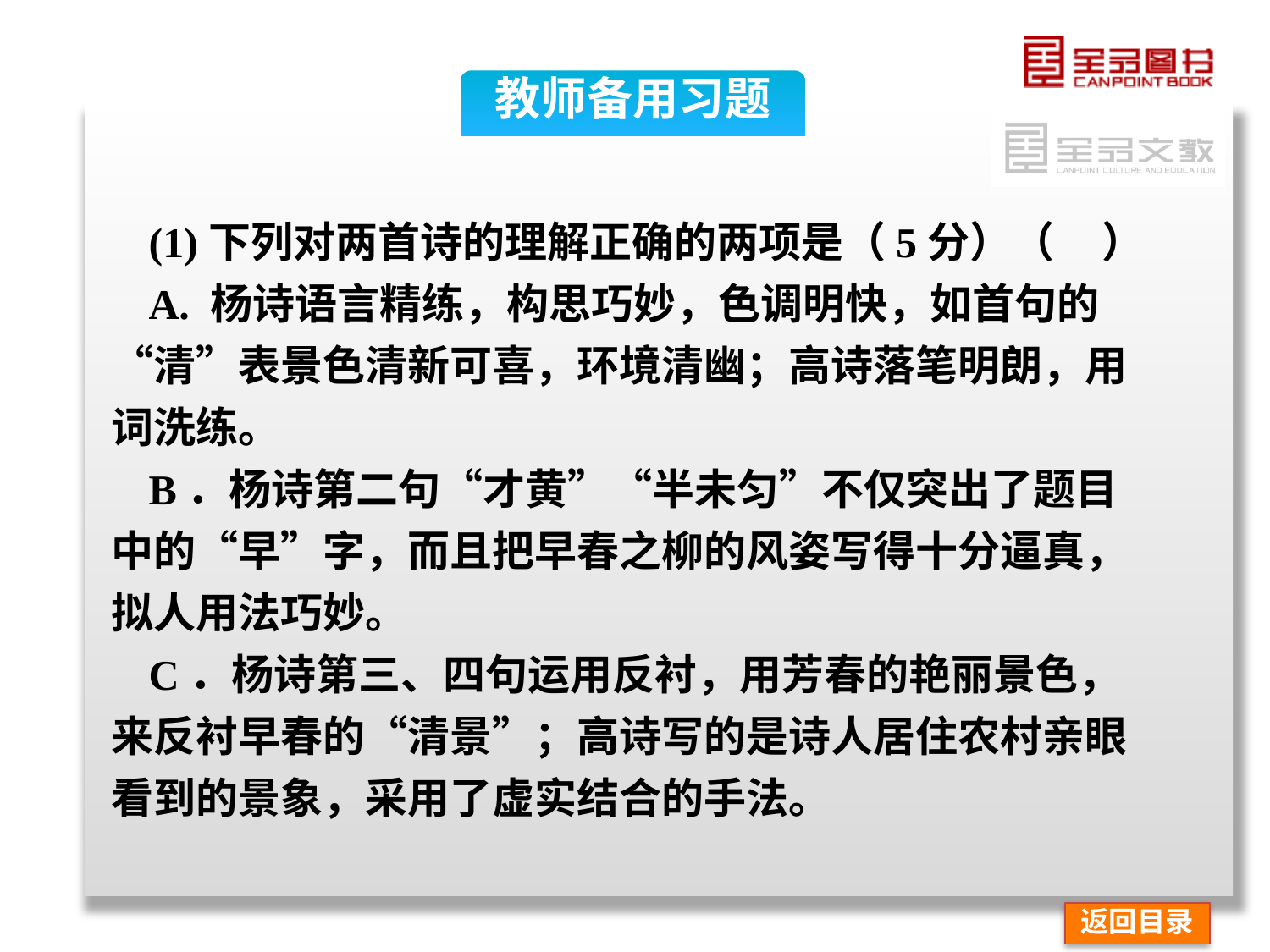

教师备用习题
(1)下列对两首诗的理解正确的两项是（5分）（     ）
A. 杨诗语言精练，构思巧妙，色调明快，如首句的“清”表景色清新可喜，环境清幽；高诗落笔明朗，用词洗练。
B．杨诗第二句“才黄”“半未匀”不仅突出了题目中的“早”字，而且把早春之柳的风姿写得十分逼真，拟人用法巧妙。
C．杨诗第三、四句运用反衬，用芳春的艳丽景色，来反衬早春的“清景”；高诗写的是诗人居住农村亲眼看到的景象，采用了虚实结合的手法。
返回目录